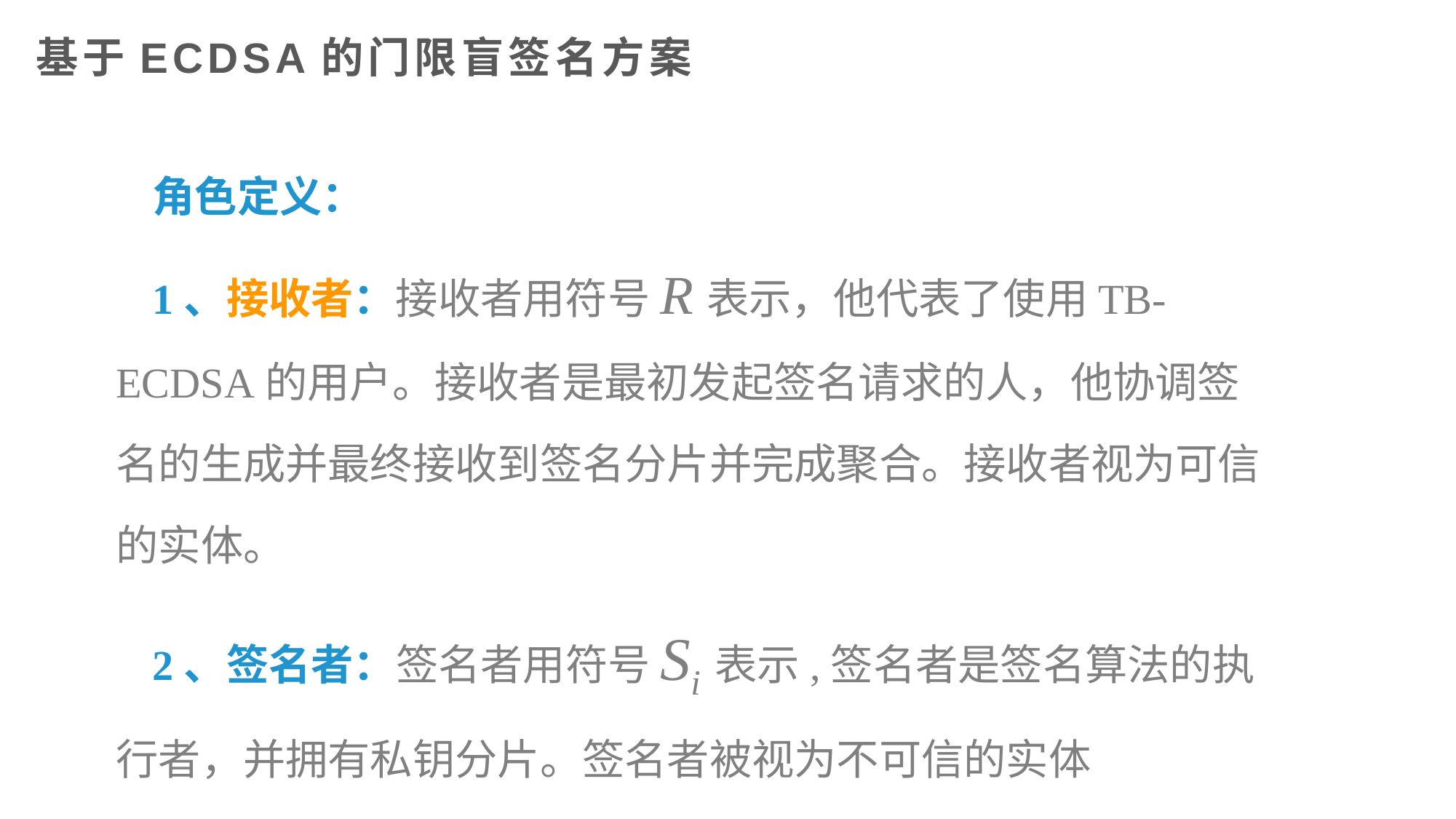

# 基于ECDSA的门限盲签名方案
角色定义：
1、接收者：接收者用符号R表示，他代表了使用TB-ECDSA的用户。接收者是最初发起签名请求的人，他协调签名的生成并最终接收到签名分片并完成聚合。接收者视为可信的实体。
2、签名者：签名者用符号Si表示,签名者是签名算法的执行者，并拥有私钥分片。签名者被视为不可信的实体